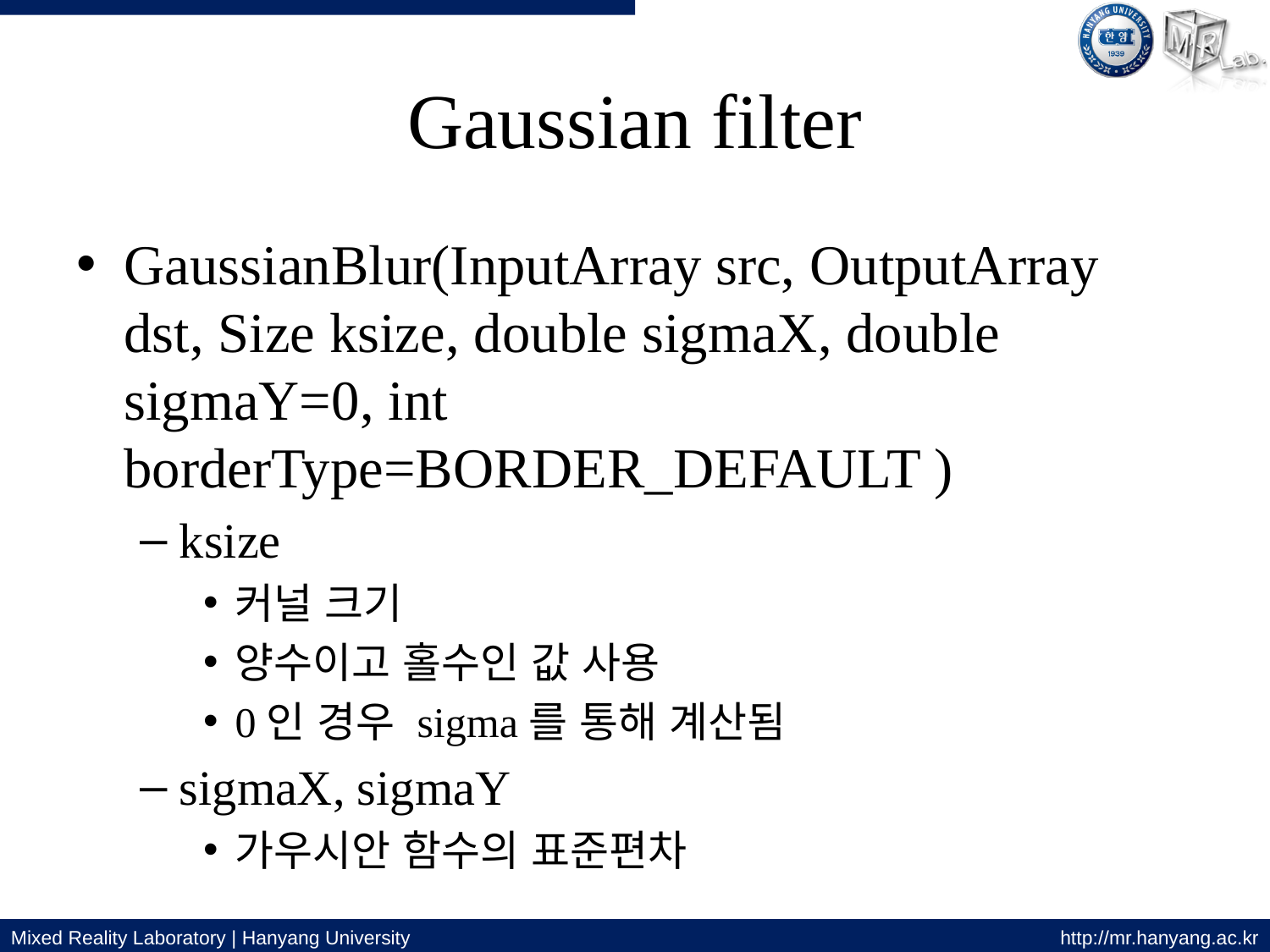

# Gaussian filter
GaussianBlur(InputArray src, OutputArray dst, Size ksize, double sigmaX, double sigmaY=0, int borderType=BORDER_DEFAULT )
ksize
커널 크기
양수이고 홀수인 값 사용
0인 경우 sigma를 통해 계산됨
sigmaX, sigmaY
가우시안 함수의 표준편차